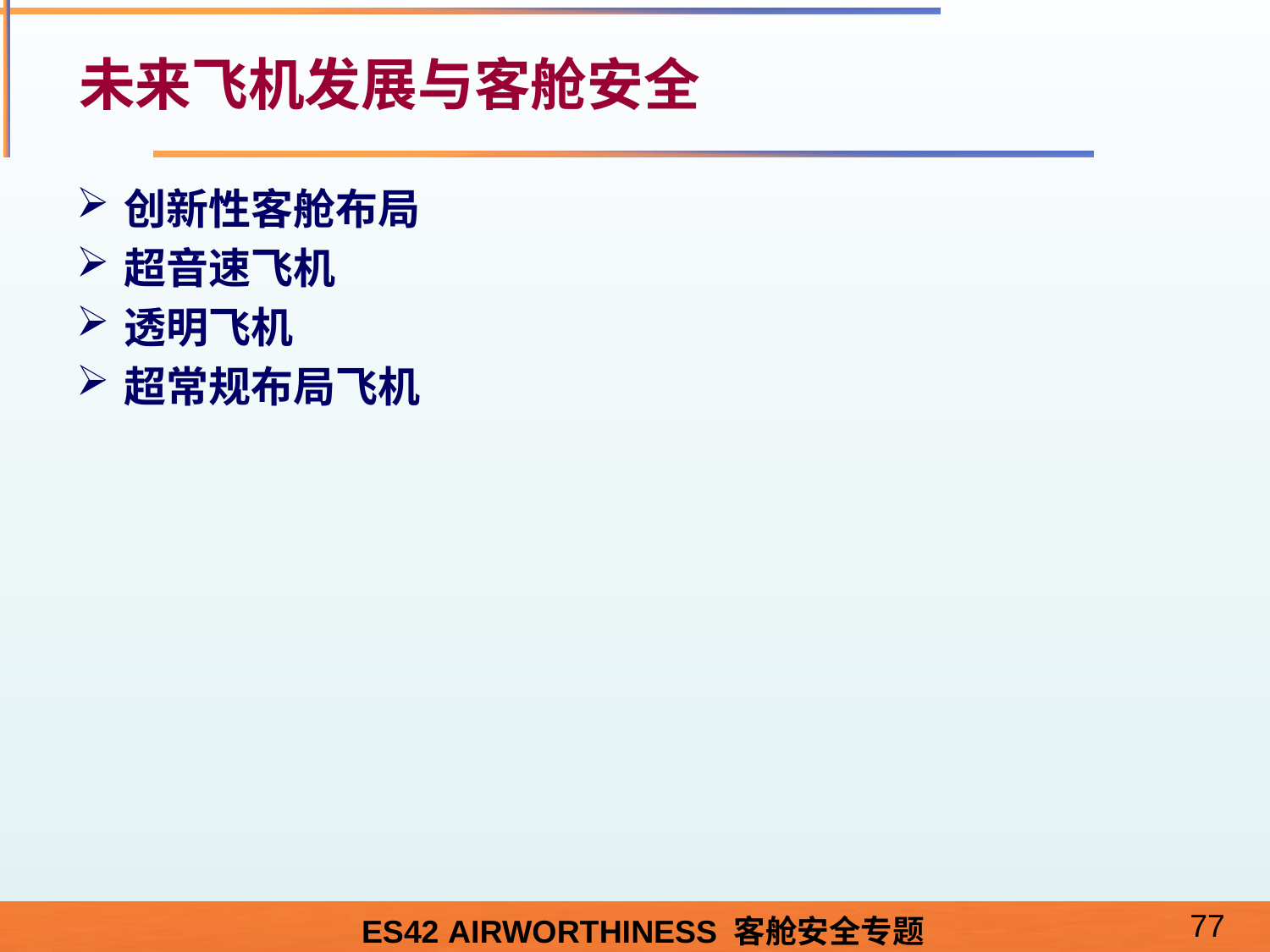

# 未来飞机发展与客舱安全
创新性客舱布局
超音速飞机
透明飞机
超常规布局飞机